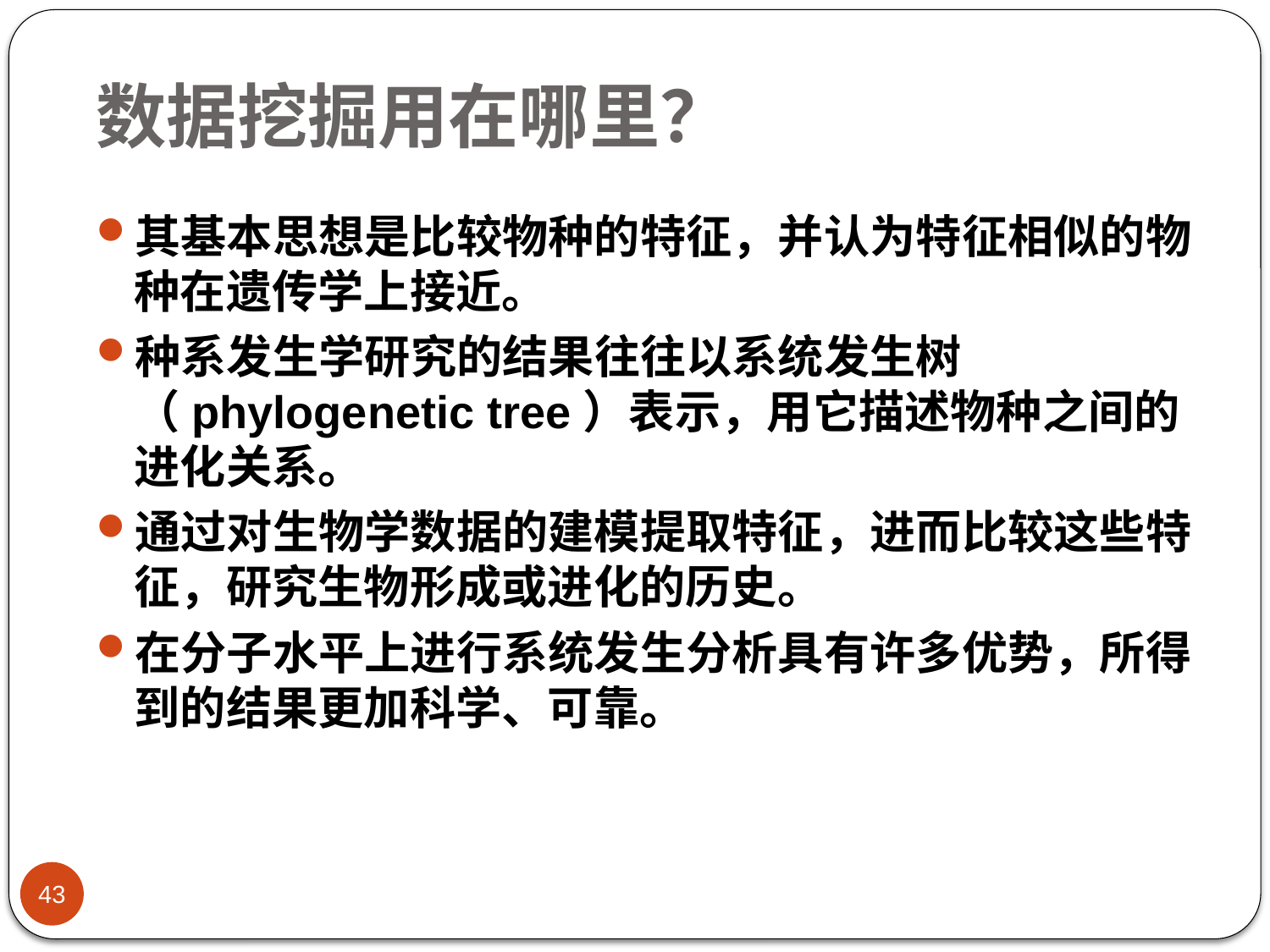

# 数据挖掘用在哪里？
其基本思想是比较物种的特征，并认为特征相似的物种在遗传学上接近。
种系发生学研究的结果往往以系统发生树（phylogenetic tree）表示，用它描述物种之间的进化关系。
通过对生物学数据的建模提取特征，进而比较这些特征，研究生物形成或进化的历史。
在分子水平上进行系统发生分析具有许多优势，所得到的结果更加科学、可靠。
43